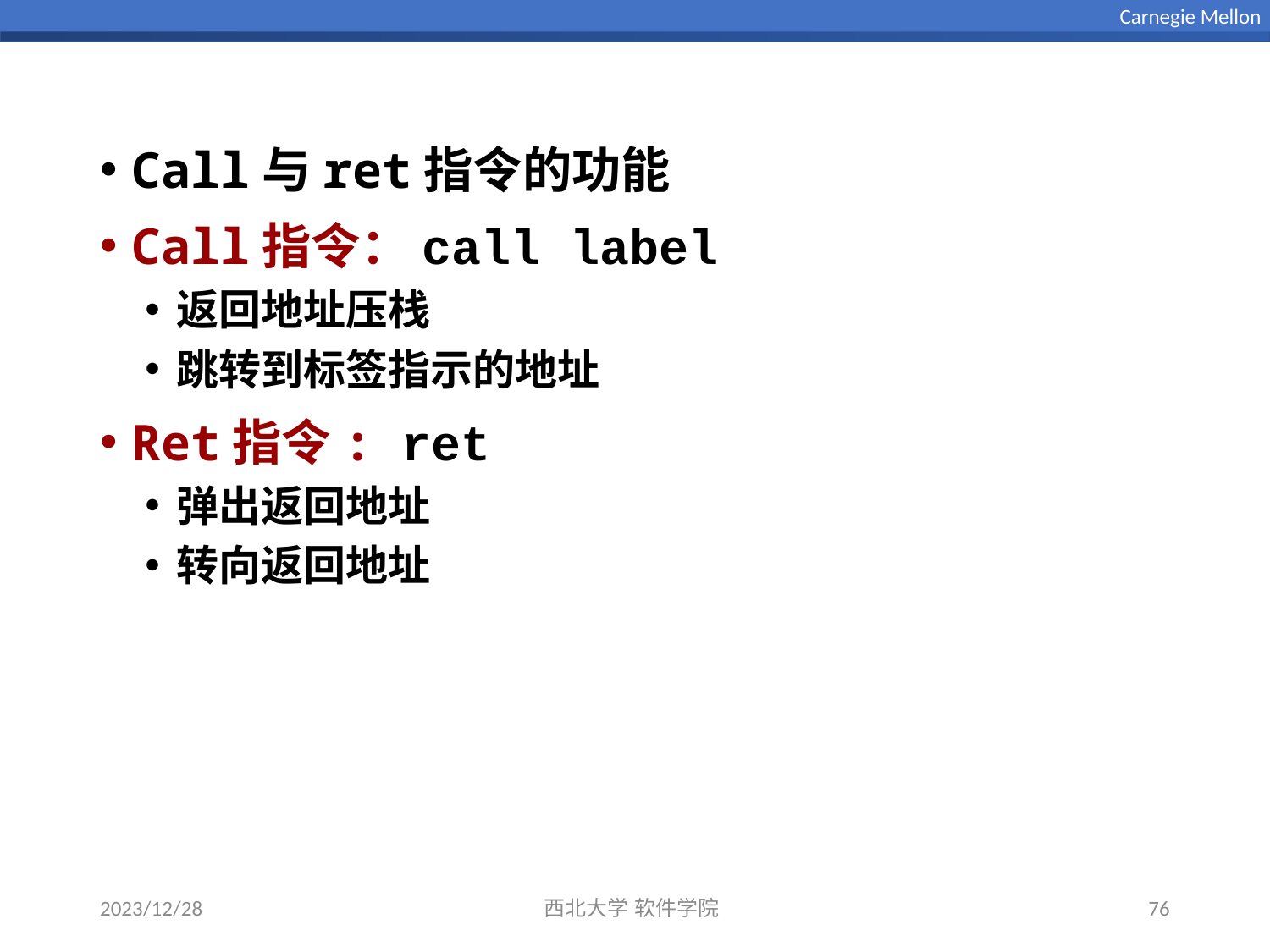

Carnegie Mellon
Call与ret指令的功能
Call指令：call label
返回地址压栈
跳转到标签指示的地址
Ret指令: ret
弹出返回地址
转向返回地址
2023/12/28
西北大学 软件学院
76